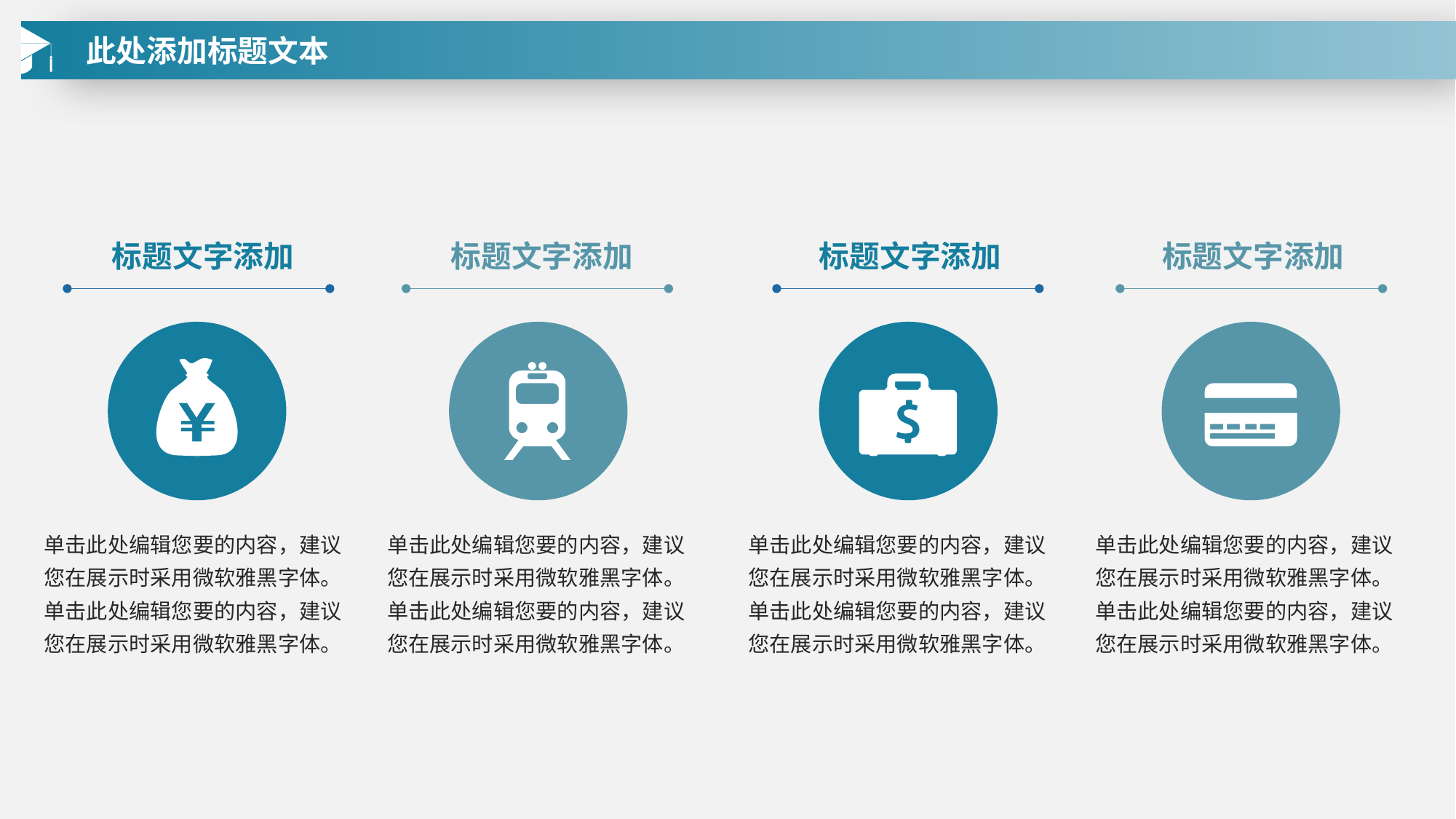

此处添加标题文本
标题文字添加
标题文字添加
标题文字添加
标题文字添加

单击此处编辑您要的内容，建议您在展示时采用微软雅黑字体。单击此处编辑您要的内容，建议您在展示时采用微软雅黑字体。
单击此处编辑您要的内容，建议您在展示时采用微软雅黑字体。单击此处编辑您要的内容，建议您在展示时采用微软雅黑字体。
单击此处编辑您要的内容，建议您在展示时采用微软雅黑字体。单击此处编辑您要的内容，建议您在展示时采用微软雅黑字体。
单击此处编辑您要的内容，建议您在展示时采用微软雅黑字体。单击此处编辑您要的内容，建议您在展示时采用微软雅黑字体。